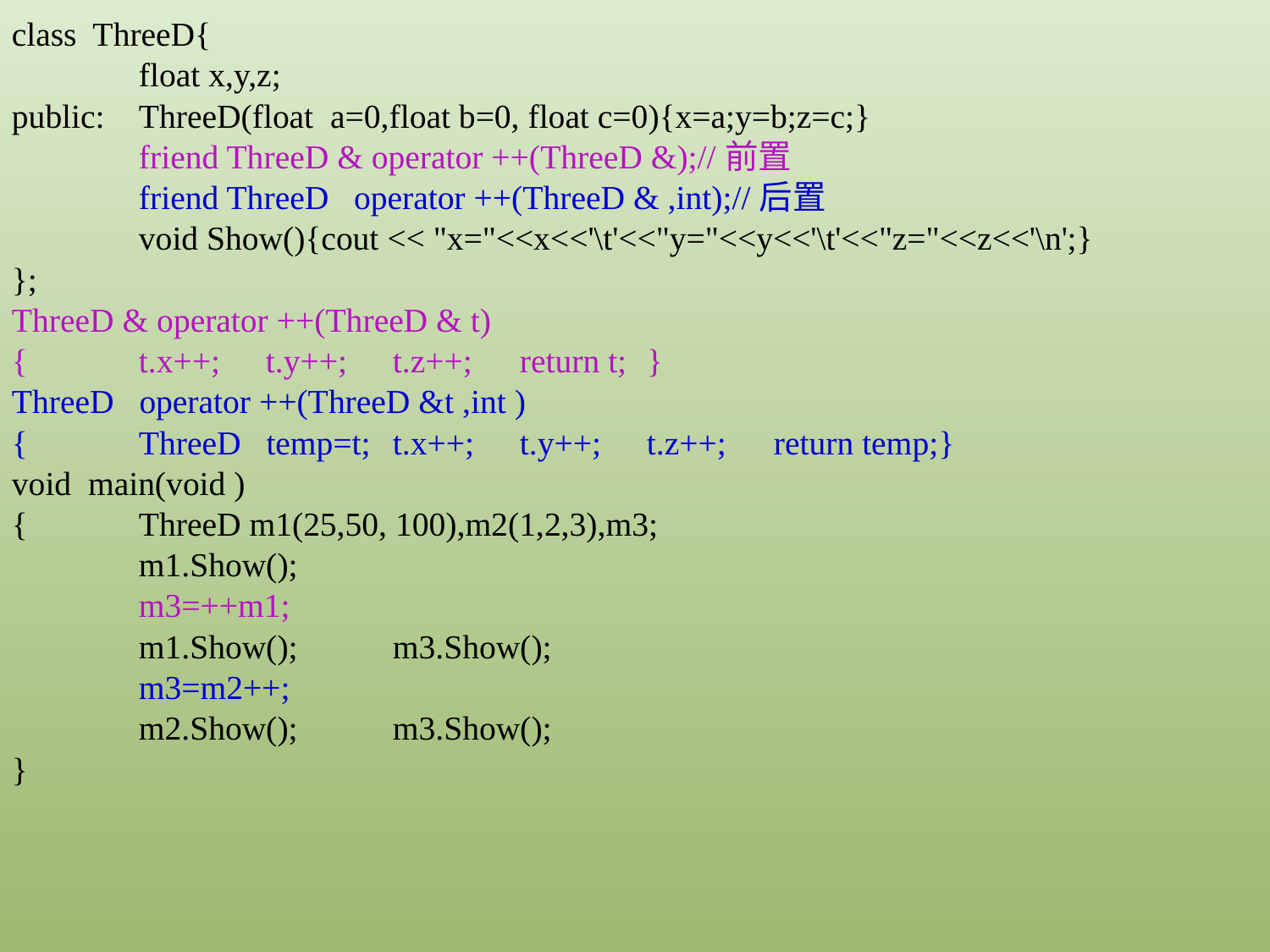

class  ThreeD{
	float x,y,z;
public:	ThreeD(float  a=0,float b=0, float c=0){x=a;y=b;z=c;}
	friend ThreeD & operator ++(ThreeD &);//前置
	friend ThreeD   operator ++(ThreeD & ,int);//后置
	void Show(){cout << "x="<<x<<'\t'<<"y="<<y<<'\t'<<"z="<<z<<'\n';}
};
ThreeD & operator ++(ThreeD & t)
{	t.x++;	t.y++;	t.z++;	return t;	}
ThreeD   operator ++(ThreeD &t ,int )
{	ThreeD   temp=t;	t.x++;	t.y++;	t.z++;	return temp;}
void  main(void )
{	ThreeD m1(25,50, 100),m2(1,2,3),m3;
	m1.Show();
	m3=++m1;
	m1.Show();	m3.Show();
	m3=m2++;
	m2.Show();	m3.Show();
}
866